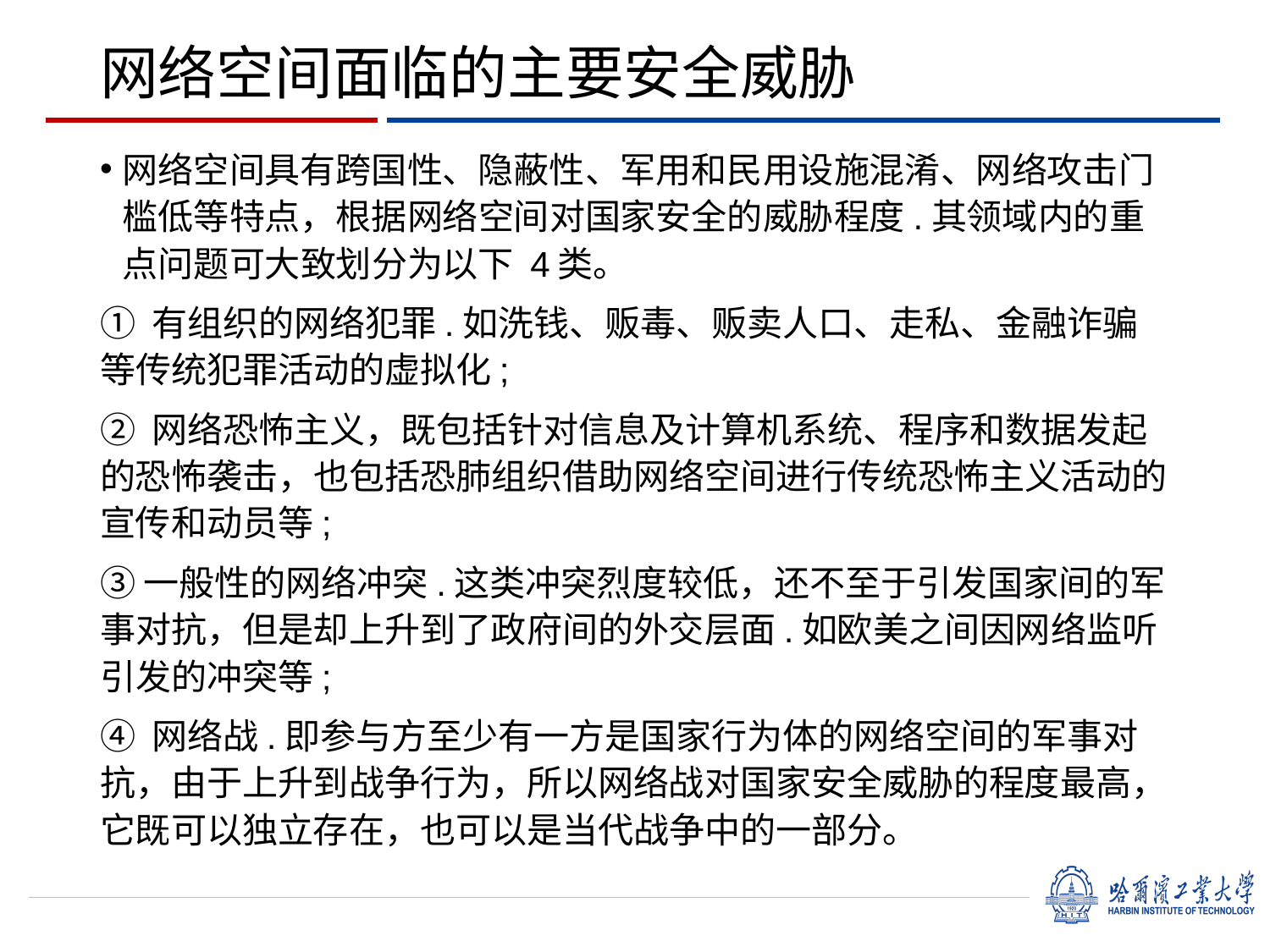

# 网络空间面临的主要安全威胁
网络空间具有跨国性、隐蔽性、军用和民用设施混淆、网络攻击门槛低等特点，根据网络空间对国家安全的威胁程度.其领域内的重点问题可大致划分为以下 4类。
① 有组织的网络犯罪.如洗钱、贩毒、贩卖人口、走私、金融诈骗等传统犯罪活动的虚拟化;
② 网络恐怖主义，既包括针对信息及计算机系统、程序和数据发起的恐怖袭击，也包括恐肺组织借助网络空间进行传统恐怖主义活动的宣传和动员等;
③一般性的网络冲突.这类冲突烈度较低，还不至于引发国家间的军事对抗，但是却上升到了政府间的外交层面.如欧美之间因网络监听引发的冲突等;
④ 网络战.即参与方至少有一方是国家行为体的网络空间的军事对抗，由于上升到战争行为，所以网络战对国家安全威胁的程度最高，它既可以独立存在，也可以是当代战争中的一部分。